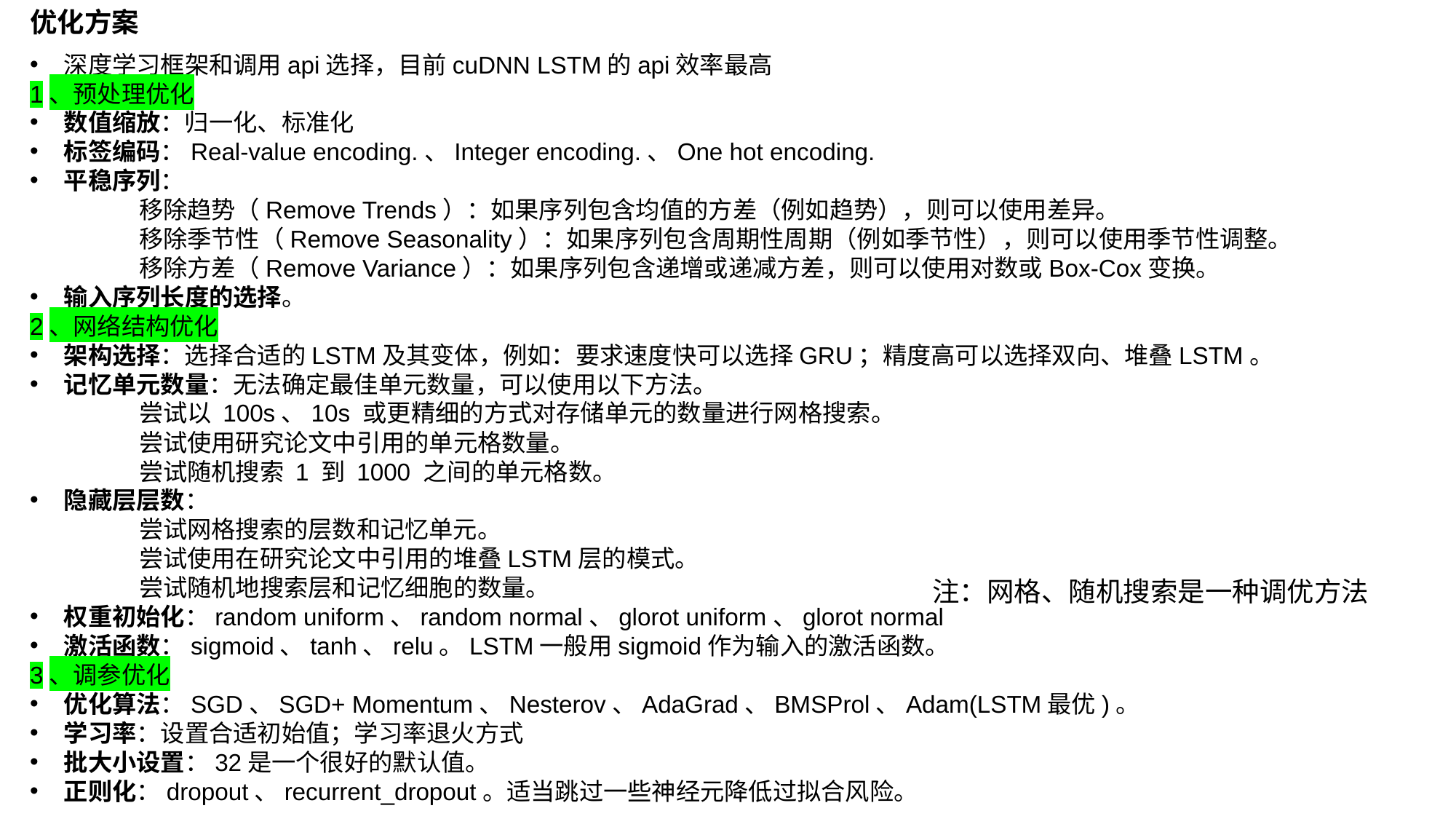

优化方案
深度学习框架和调用api选择，目前cuDNN LSTM的api效率最高
1、预处理优化
数值缩放：归一化、标准化
标签编码：Real-value encoding.、Integer encoding.、One hot encoding.
平稳序列：
	移除趋势（Remove Trends）：如果序列包含均值的方差（例如趋势），则可以使用差异。
	移除季节性（Remove Seasonality）：如果序列包含周期性周期（例如季节性），则可以使用季节性调整。
	移除方差（Remove Variance）：如果序列包含递增或递减方差，则可以使用对数或Box-Cox变换。
输入序列长度的选择。
2、网络结构优化
架构选择：选择合适的LSTM及其变体，例如：要求速度快可以选择GRU；精度高可以选择双向、堆叠LSTM。
记忆单元数量：无法确定最佳单元数量，可以使用以下方法。
	尝试以 100s、10s 或更精细的方式对存储单元的数量进行网格搜索。
	尝试使用研究论文中引用的单元格数量。
	尝试随机搜索 1 到 1000 之间的单元格数。
隐藏层层数：
	尝试网格搜索的层数和记忆单元。
	尝试使用在研究论文中引用的堆叠LSTM层的模式。
	尝试随机地搜索层和记忆细胞的数量。
权重初始化：random uniform、random normal、glorot uniform、glorot normal
激活函数：sigmoid、tanh、relu。LSTM一般用sigmoid作为输入的激活函数。
3、调参优化
优化算法：SGD、SGD+ Momentum、Nesterov、AdaGrad、BMSProl、Adam(LSTM最优)。
学习率：设置合适初始值；学习率退火方式
批大小设置：32是一个很好的默认值。
正则化：dropout、recurrent_dropout。适当跳过一些神经元降低过拟合风险。

注：网格、随机搜索是一种调优方法